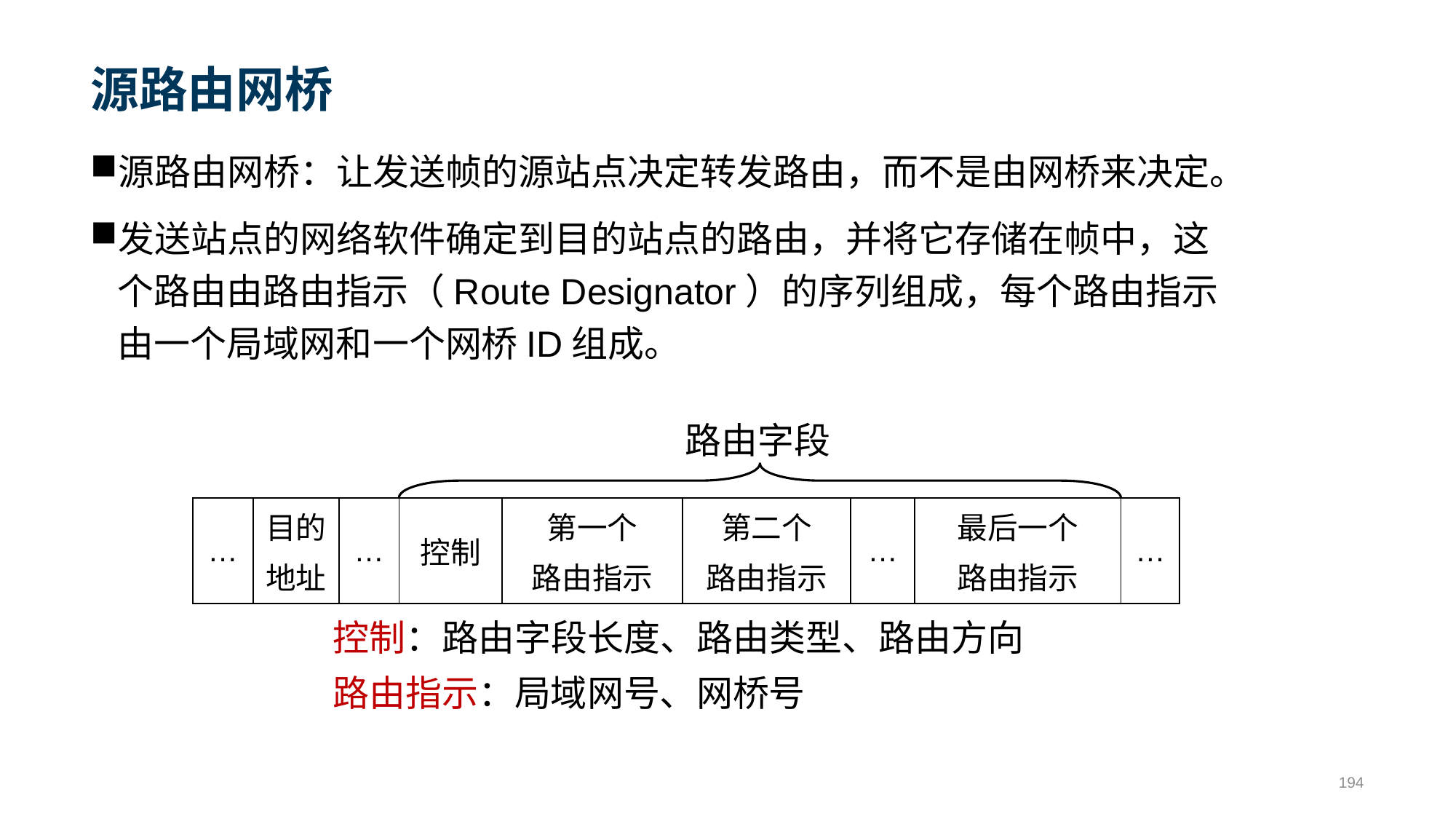

# 源路由网桥

源路由网桥：让发送帧的源站点决定转发路由，而不是由网桥来决定。
发送站点的网络软件确定到目的站点的路由，并将它存储在帧中，这个路由由路由指示（Route Designator）的序列组成，每个路由指示由一个局域网和一个网桥ID组成。
路由字段
| … | 目的 地址 | … | 控制 | 第一个 路由指示 | 第二个 路由指示 | … | 最后一个 路由指示 | … |
| --- | --- | --- | --- | --- | --- | --- | --- | --- |
控制：路由字段长度、路由类型、路由方向
路由指示：局域网号、网桥号
194